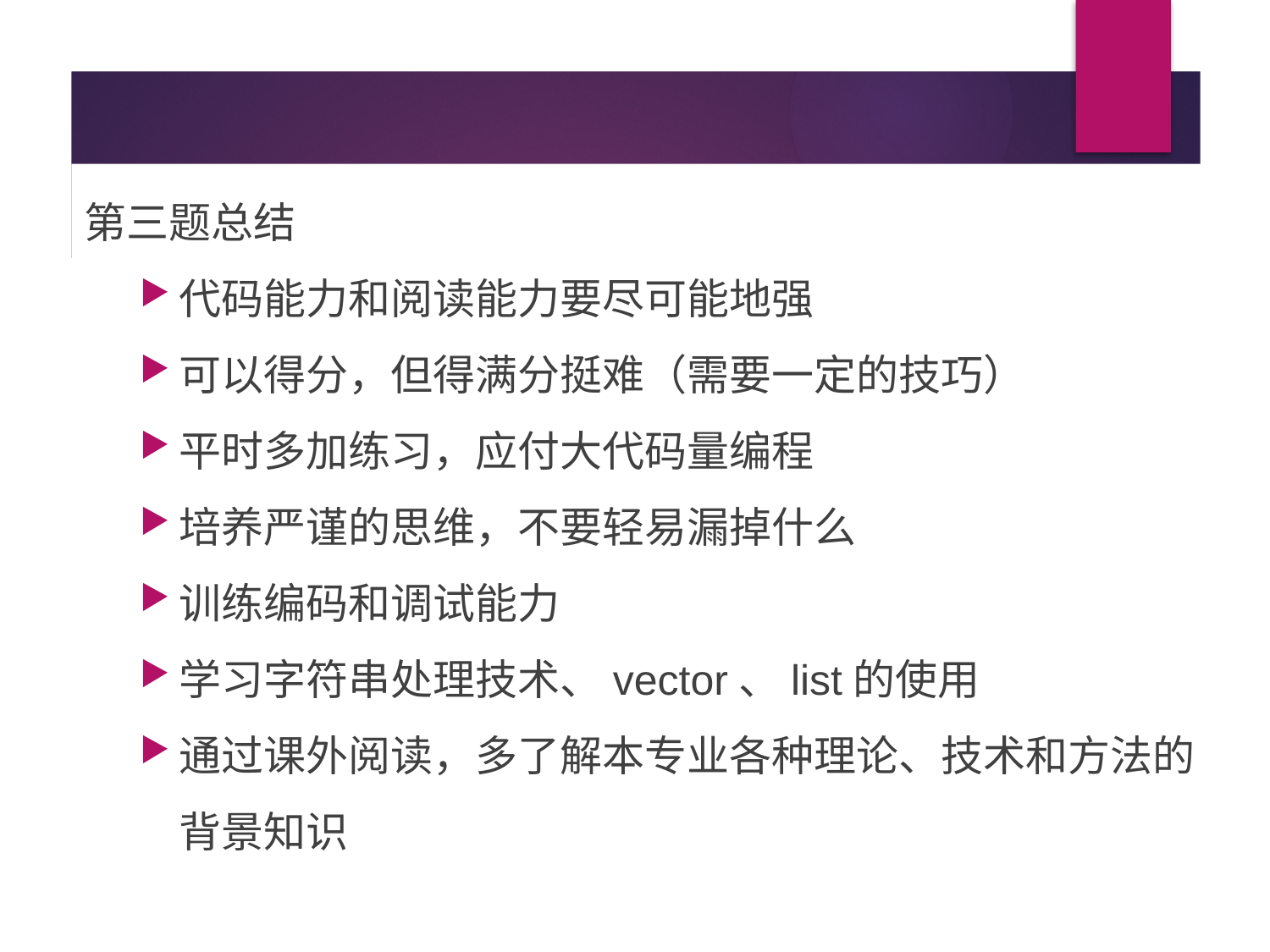

第三题总结
代码能力和阅读能力要尽可能地强
可以得分，但得满分挺难（需要一定的技巧）
平时多加练习，应付大代码量编程
培养严谨的思维，不要轻易漏掉什么
训练编码和调试能力
学习字符串处理技术、vector、list的使用
通过课外阅读，多了解本专业各种理论、技术和方法的背景知识